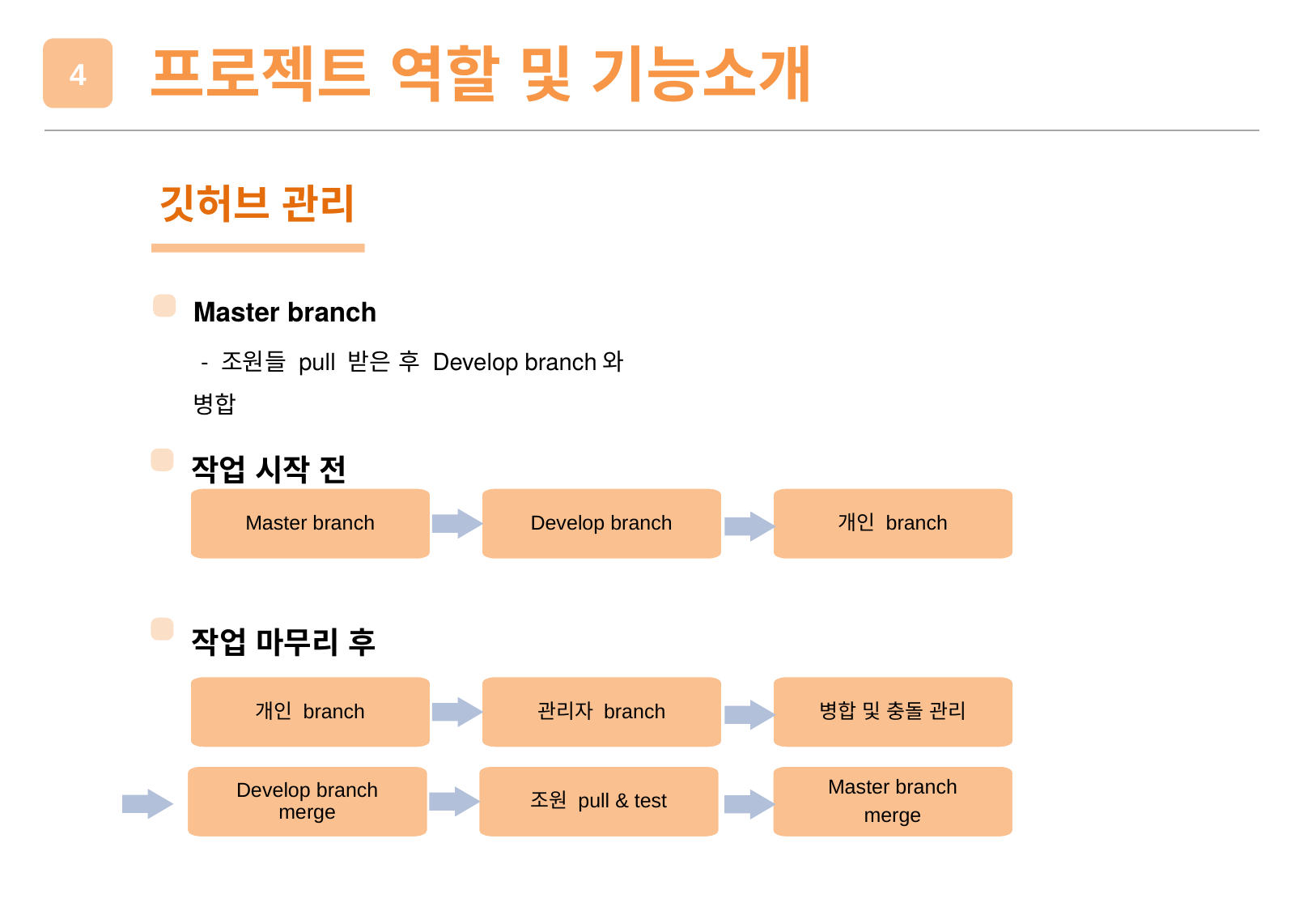

프로젝트 역할 및 기능소개
4
깃허브 관리

Master branch
 - 조원들 pull 받은 후 Develop branch와 병합

작업 시작 전

Master branch
Develop branch
개인 branch

작업 마무리 후

개인 branch
관리자 branch
병합 및 충돌 관리

Develop branch merge
조원 pull & test
Master branch
merge